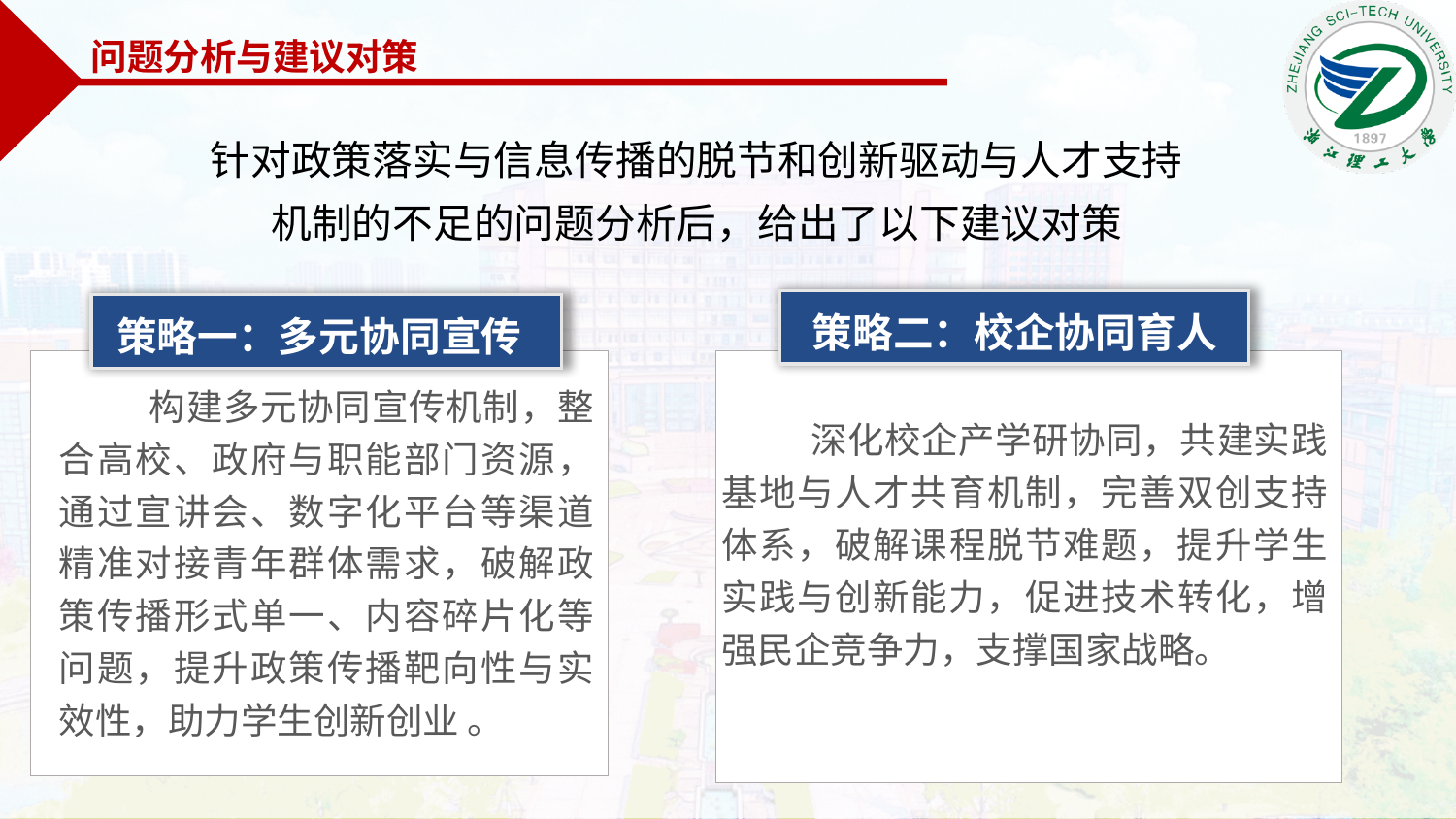

问题分析与建议对策

针对政策落实与信息传播的脱节和创新驱动与人才支持机制的不足的问题分析后，给出了以下建议对策
策略二：校企协同育人

策略一：多元协同宣传

         深化校企产学研协同，共建实践基地与人才共育机制，完善双创支持体系，破解课程脱节难题，提升学生实践与创新能力，促进技术转化，增强民企竞争力，支撑国家战略。
         构建多元协同宣传机制，整合高校、政府与职能部门资源，通过宣讲会、数字化平台等渠道精准对接青年群体需求，破解政策传播形式单一、内容碎片化等问题，提升政策传播靶向性与实效性，助力学生创新创业 。